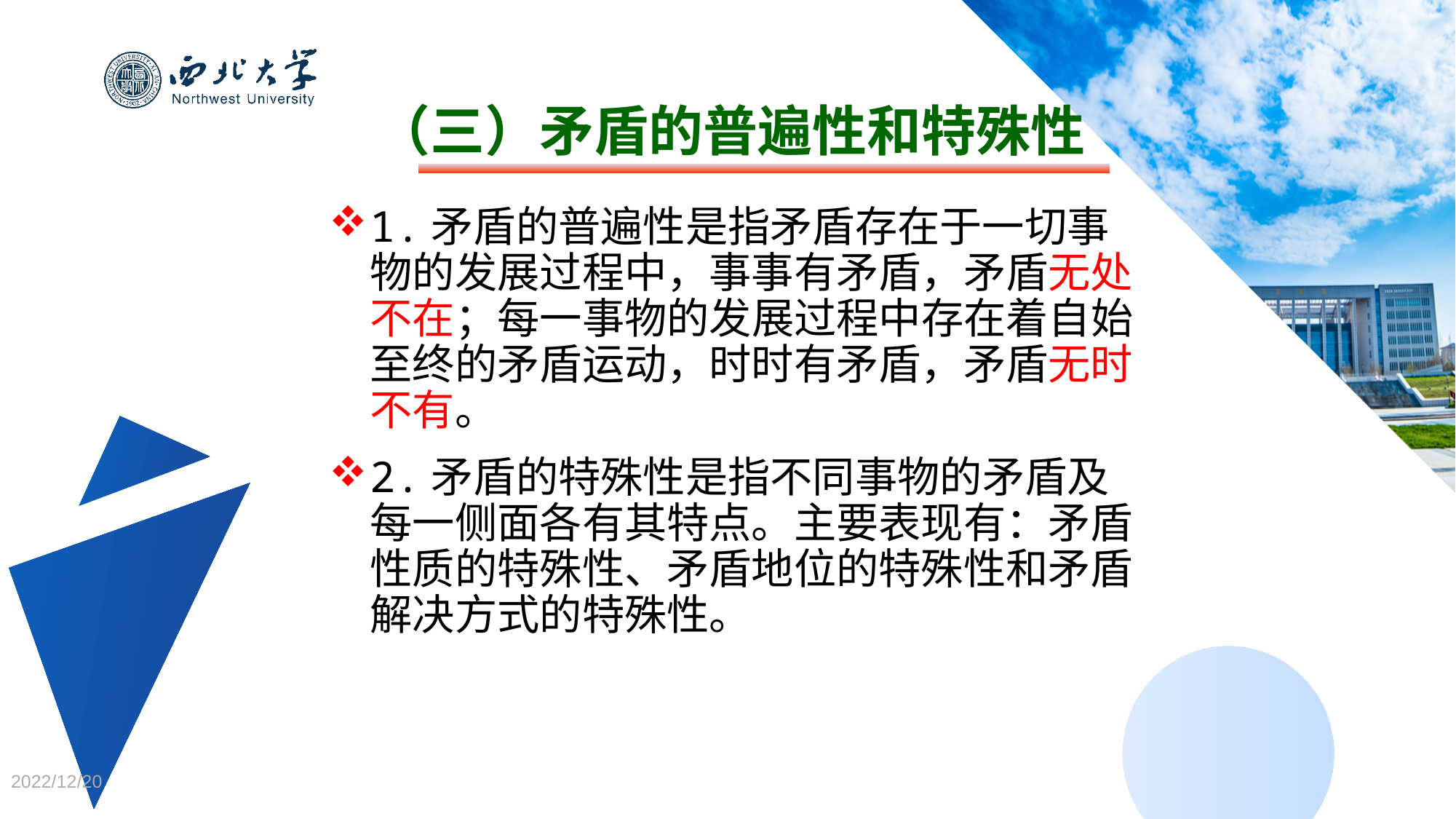

（三）矛盾的普遍性和特殊性

1.矛盾的普遍性是指矛盾存在于一切事物的发展过程中，事事有矛盾，矛盾无处不在；每一事物的发展过程中存在着自始至终的矛盾运动，时时有矛盾，矛盾无时不有。
2.矛盾的特殊性是指不同事物的矛盾及每一侧面各有其特点。主要表现有：矛盾性质的特殊性、矛盾地位的特殊性和矛盾解决方式的特殊性。
2022/12/20